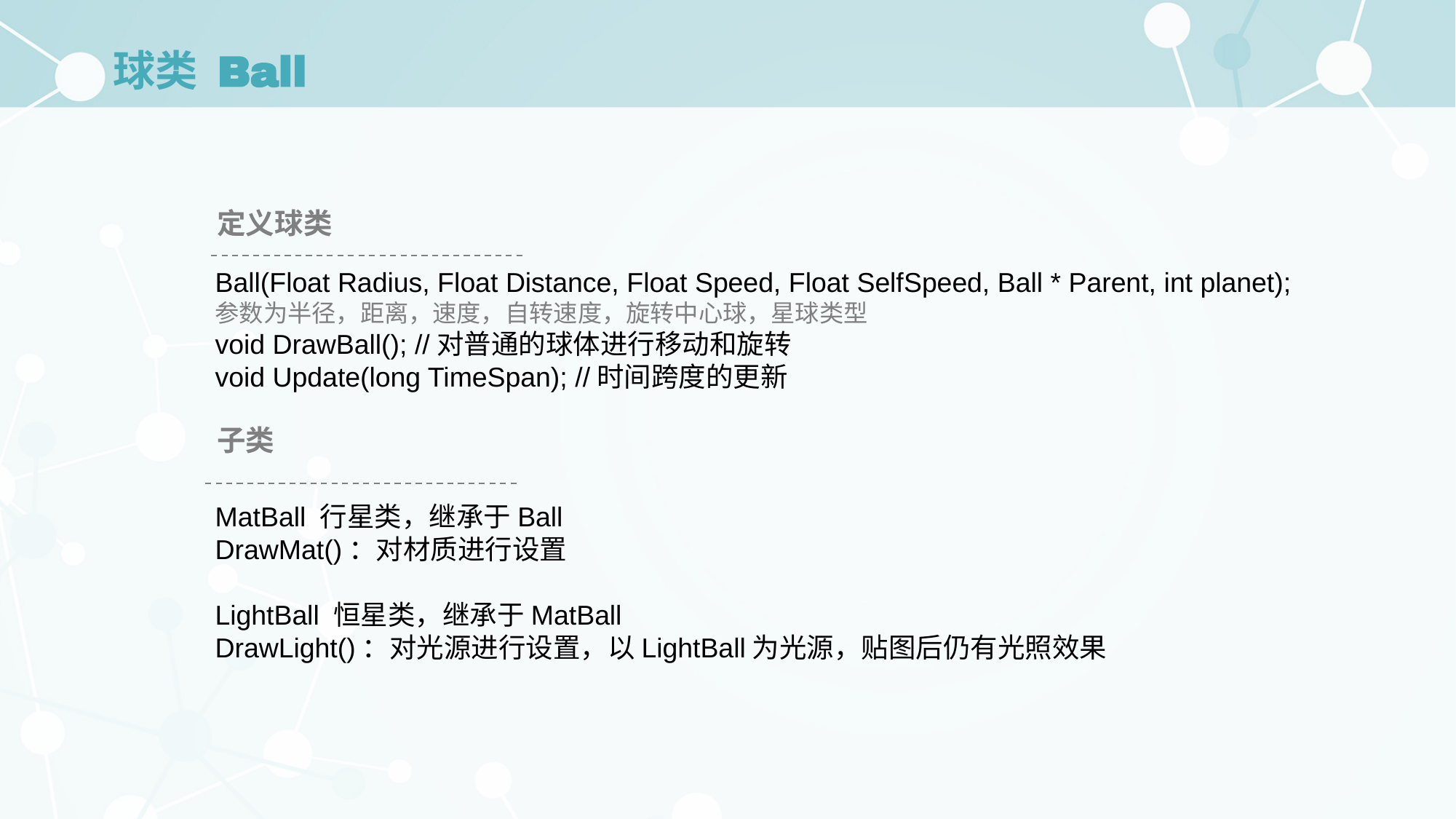

# 球类 Ball
定义球类
Ball(Float Radius, Float Distance, Float Speed, Float SelfSpeed, Ball * Parent, int planet);
参数为半径，距离，速度，自转速度，旋转中心球，星球类型
void DrawBall(); //对普通的球体进行移动和旋转
void Update(long TimeSpan); //时间跨度的更新

子类
MatBall 行星类，继承于Ball
DrawMat()：对材质进行设置

LightBall 恒星类，继承于MatBall
DrawLight()：对光源进行设置，以LightBall为光源，贴图后仍有光照效果